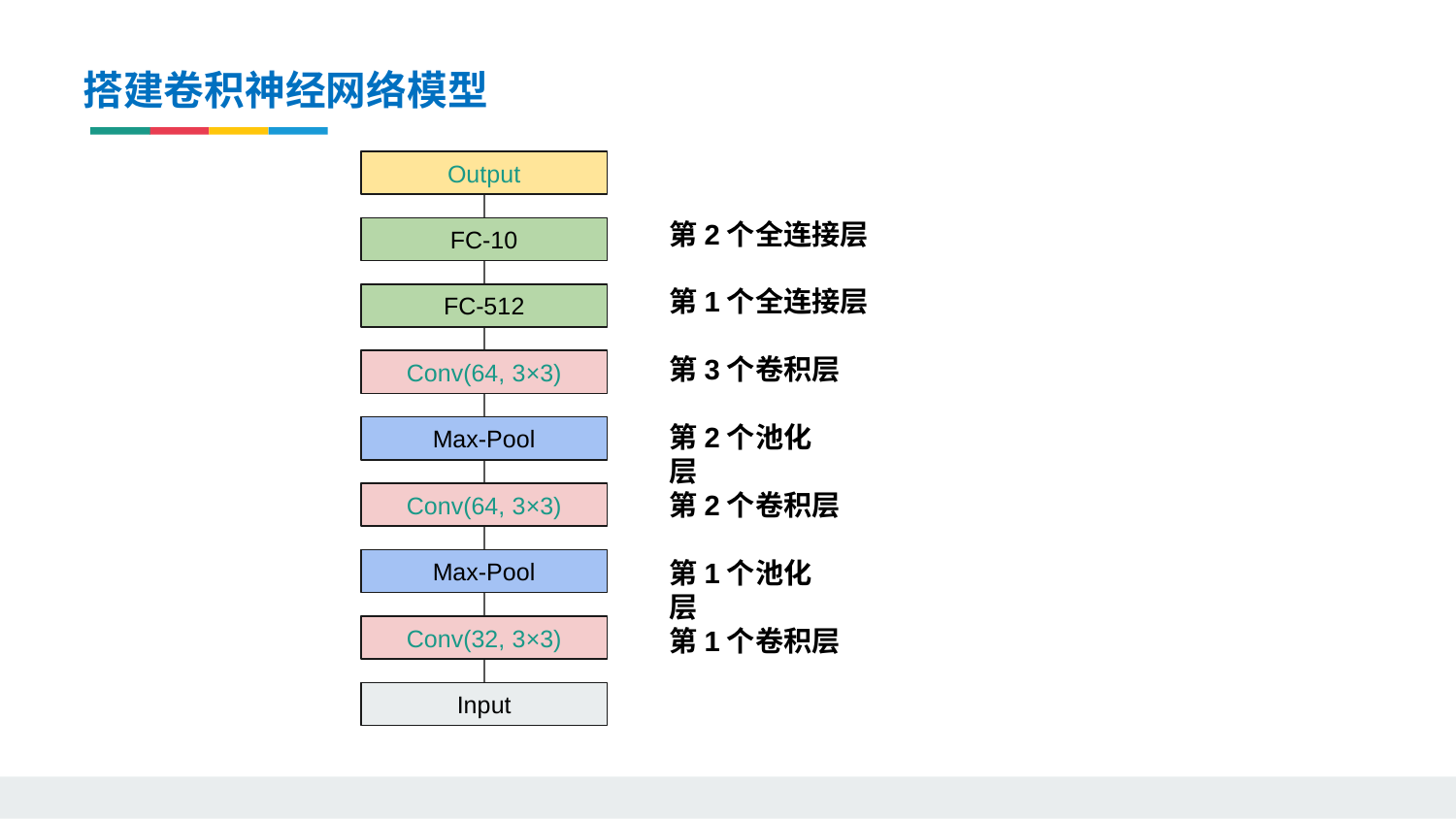

搭建卷积神经网络模型

Output
第2个全连接层
FC-10
第1个全连接层
FC-512
第3个卷积层
Conv(64, 3×3)
第2个池化层
Max-Pool
第2个卷积层
Conv(64, 3×3)
第1个池化层
Max-Pool
Conv(32, 3×3)
第1个卷积层
Input